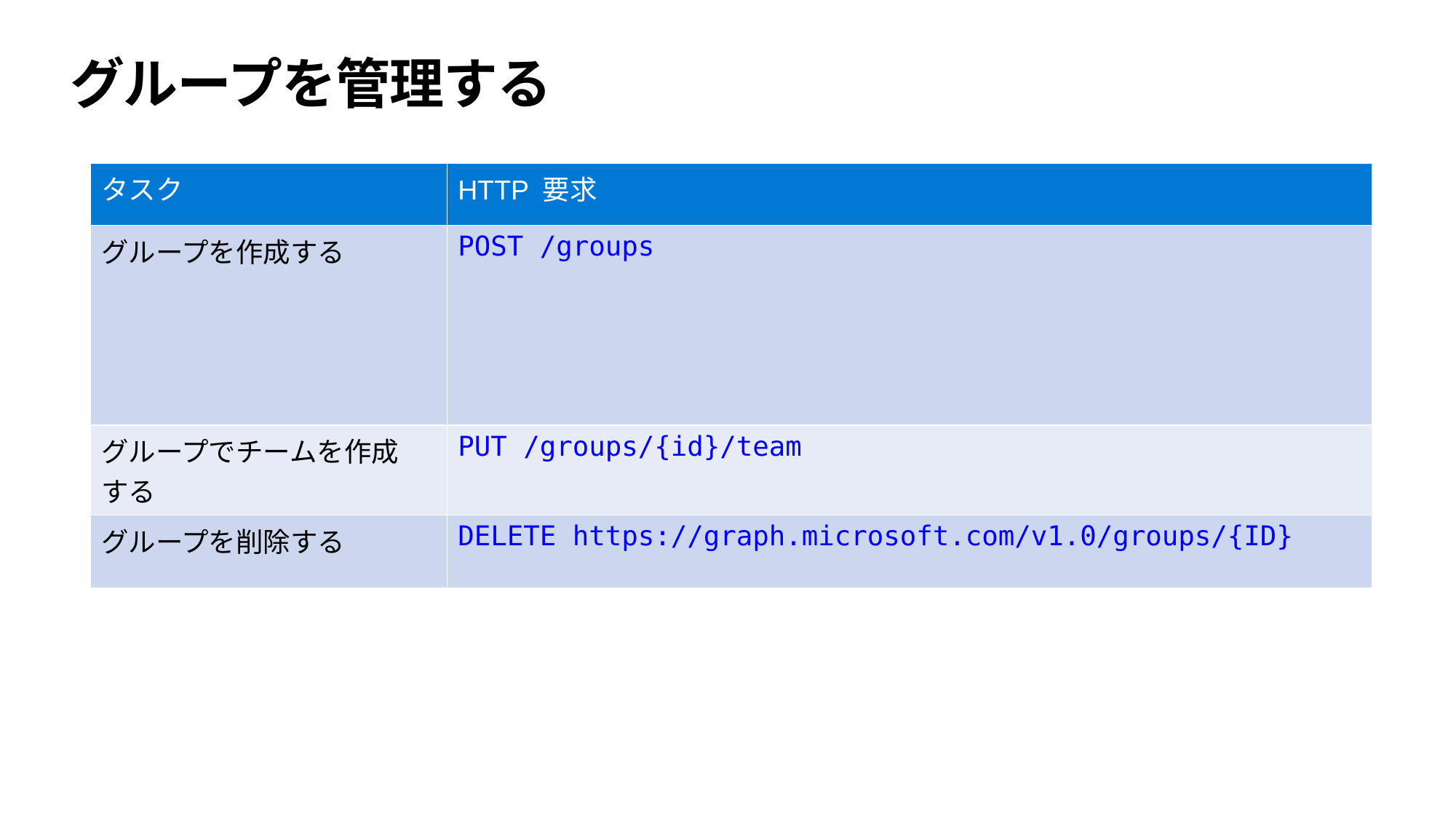

# グループを管理する
| タスク | HTTP 要求 |
| --- | --- |
| グループを作成する | POST /groups |
| グループでチームを作成 する | PUT /groups/{id}/team |
| グループを削除する | DELETE https://graph.microsoft.com/v1.0/groups/{ID} |